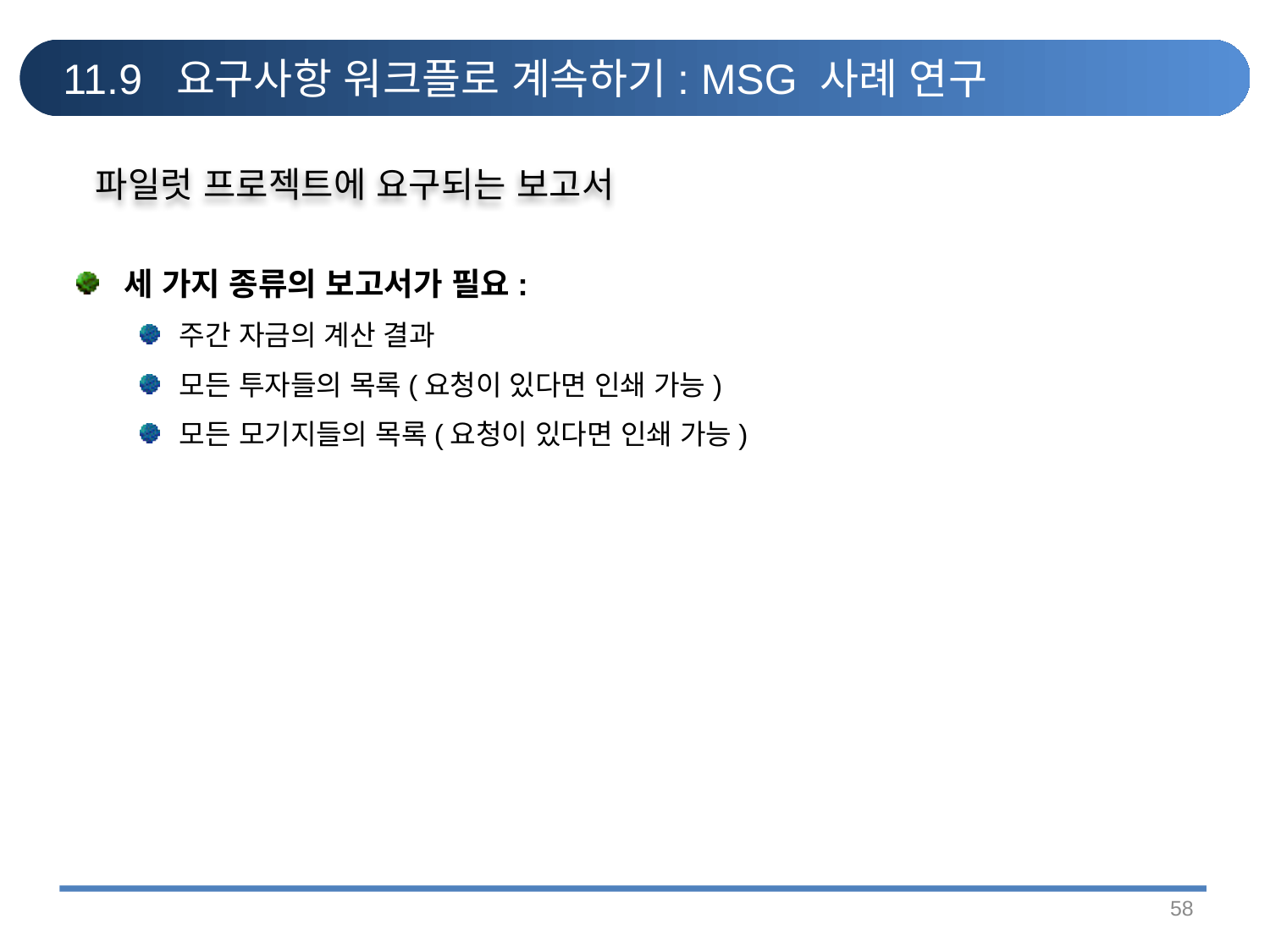

# 11.9  요구사항 워크플로 계속하기: MSG 사례 연구
파일럿 프로젝트에 요구되는 보고서
세 가지 종류의 보고서가 필요:
주간 자금의 계산 결과
모든 투자들의 목록(요청이 있다면 인쇄 가능)
모든 모기지들의 목록(요청이 있다면 인쇄 가능)
58